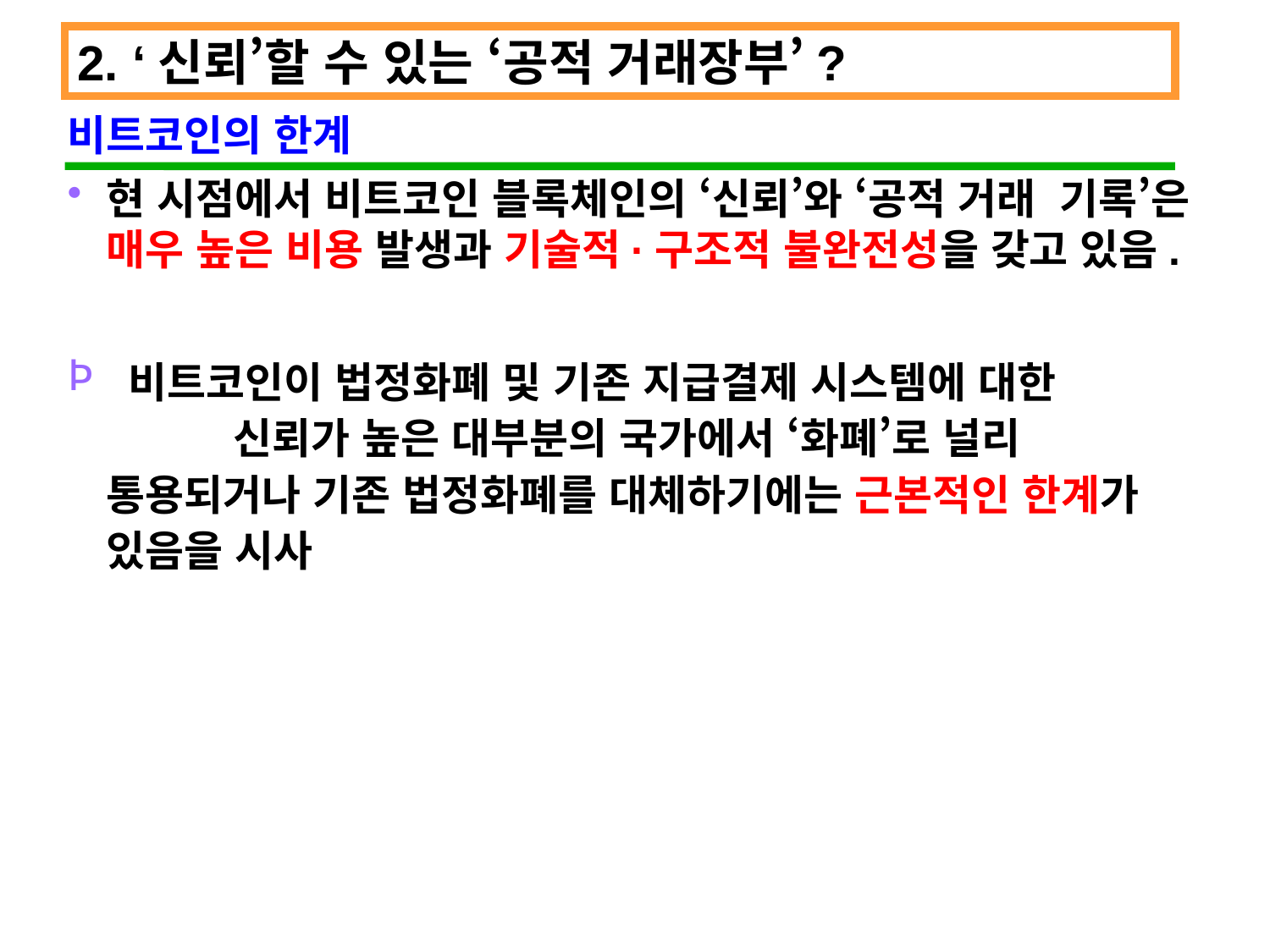

2. ‘신뢰’할 수 있는 ‘공적 거래장부’?
비트코인의 한계
현 시점에서 비트코인 블록체인의 ‘신뢰’와 ‘공적 거래  기록’은 매우 높은 비용 발생과 기술적·구조적 불완전성을 갖고 있음.

 비트코인이 법정화폐 및 기존 지급결제 시스템에 대한 		신뢰가 높은 대부분의 국가에서 ‘화폐’로 널리 통용되거나 기존 법정화폐를 대체하기에는 근본적인 한계가 있음을 시사